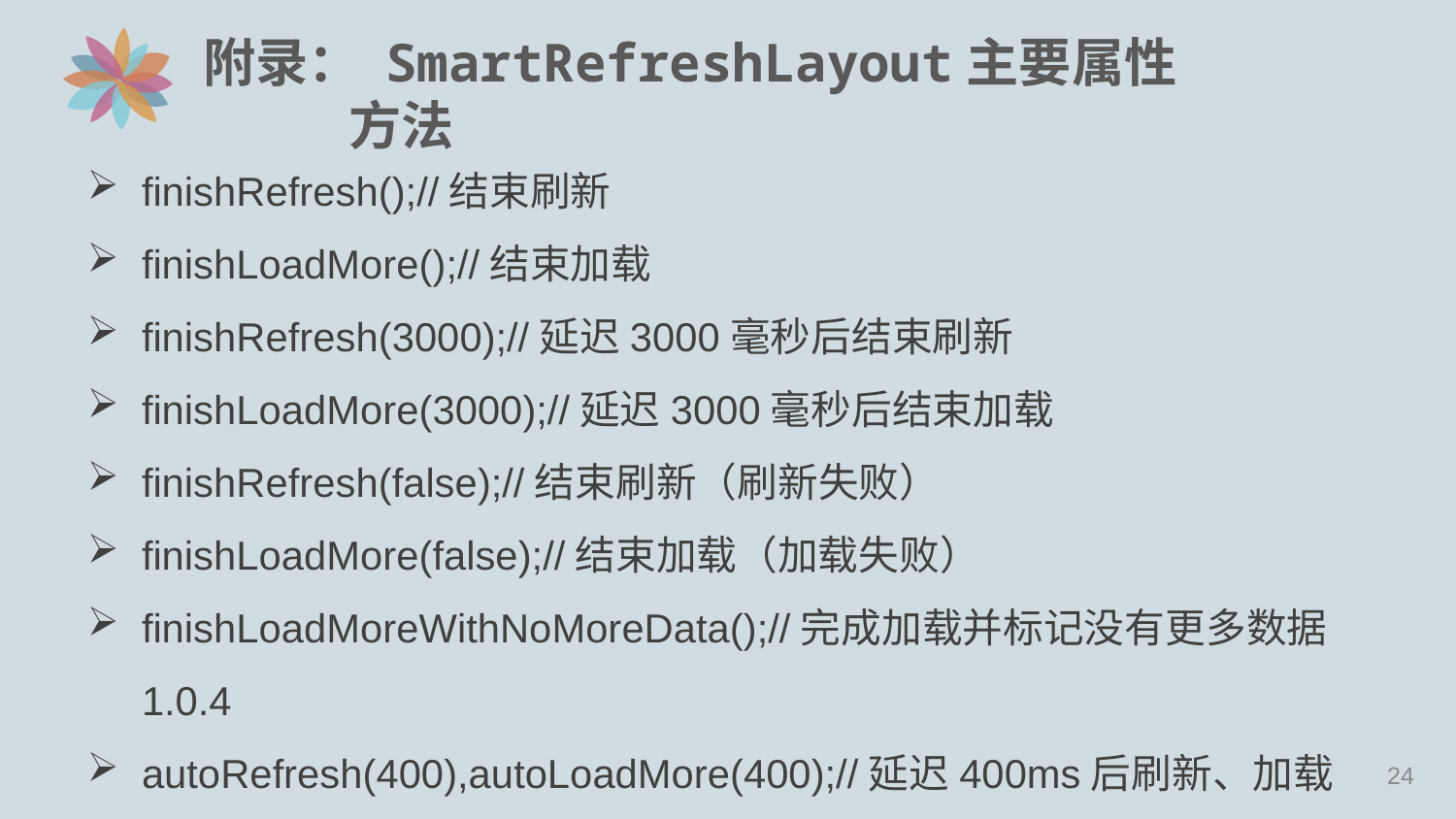

# 附录： SmartRefreshLayout主要属性方法
finishRefresh();//结束刷新
finishLoadMore();//结束加载
finishRefresh(3000);//延迟3000毫秒后结束刷新
finishLoadMore(3000);//延迟3000毫秒后结束加载
finishRefresh(false);//结束刷新（刷新失败）
finishLoadMore(false);//结束加载（加载失败）
finishLoadMoreWithNoMoreData();//完成加载并标记没有更多数据 1.0.4
autoRefresh(400),autoLoadMore(400);//延迟400ms后刷新、加载
24